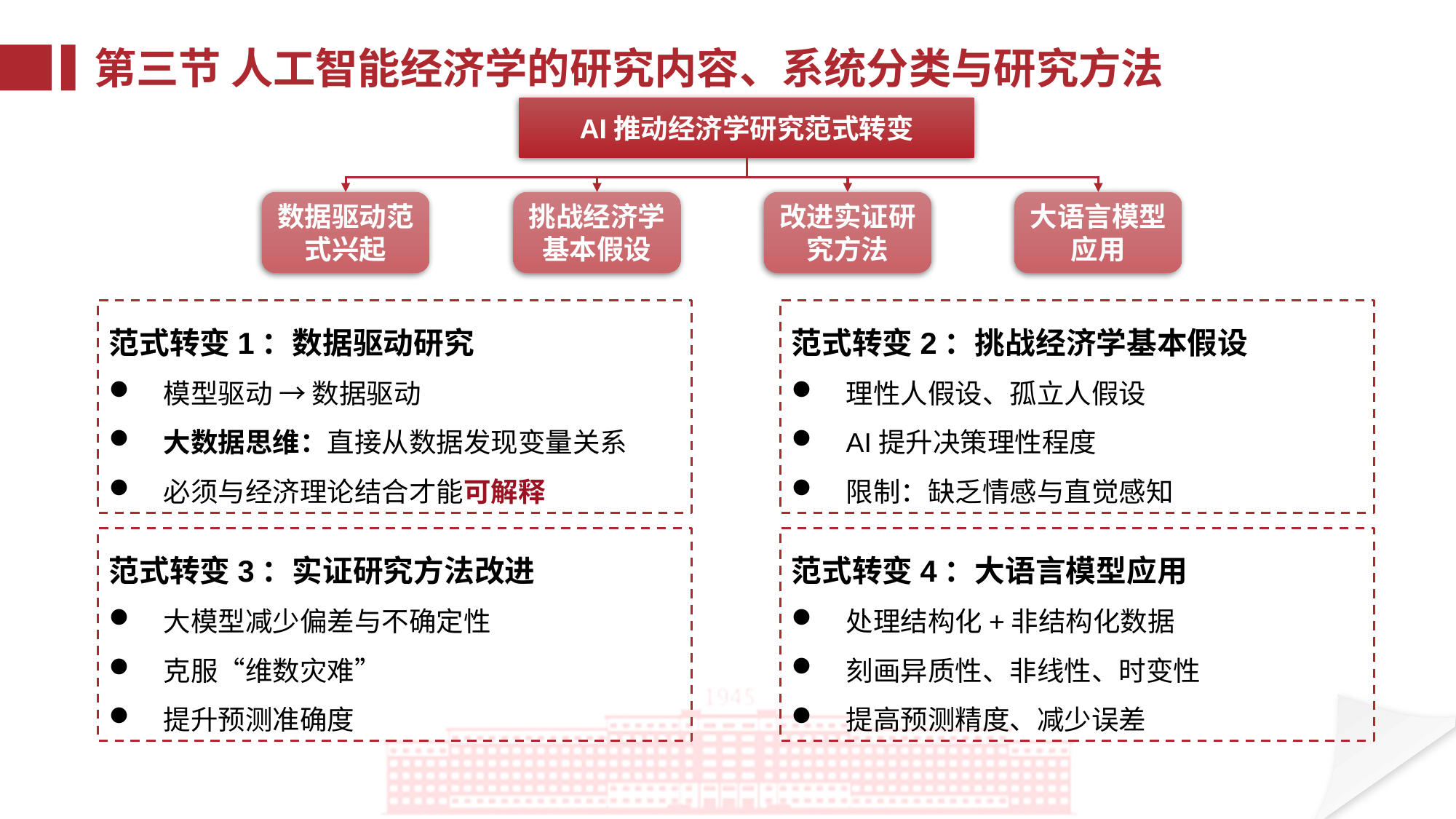

第三节 人工智能经济学的研究内容、系统分类与研究方法
AI推动经济学研究范式转变
大语言模型应用
数据驱动范式兴起
挑战经济学基本假设
改进实证研究方法
范式转变1：数据驱动研究
模型驱动 → 数据驱动
大数据思维：直接从数据发现变量关系
必须与经济理论结合才能可解释
范式转变2：挑战经济学基本假设
理性人假设、孤立人假设
AI提升决策理性程度
限制：缺乏情感与直觉感知
范式转变4：大语言模型应用
处理结构化+非结构化数据
刻画异质性、非线性、时变性
提高预测精度、减少误差
范式转变3：实证研究方法改进
大模型减少偏差与不确定性
克服“维数灾难”
提升预测准确度